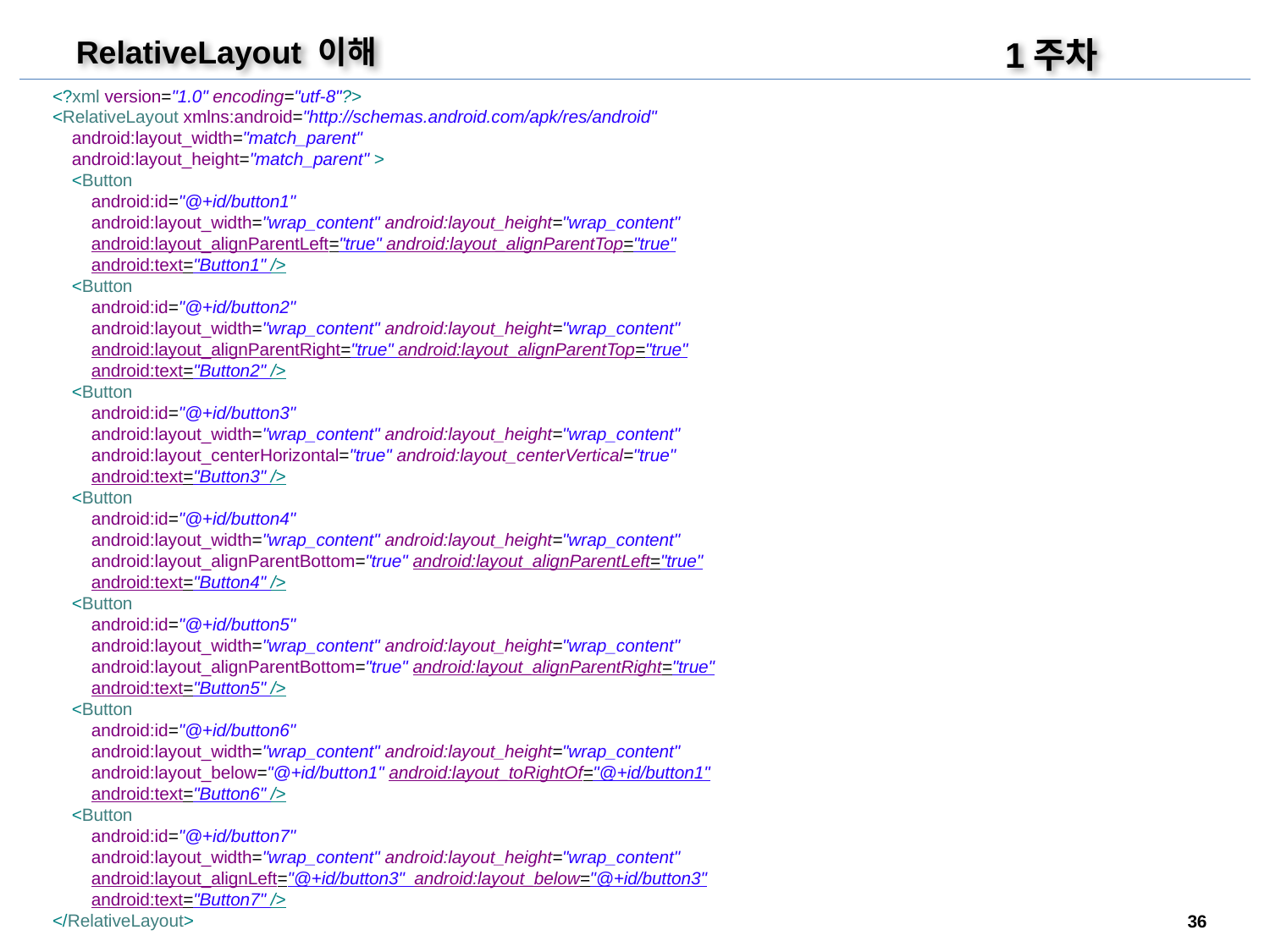

1주차
RelativeLayout 이해
<?xml version="1.0" encoding="utf-8"?>
<RelativeLayout xmlns:android="http://schemas.android.com/apk/res/android"
    android:layout_width="match_parent"
    android:layout_height="match_parent" >
    <Button
        android:id="@+id/button1"
        android:layout_width="wrap_content" android:layout_height="wrap_content"
        android:layout_alignParentLeft="true" android:layout_alignParentTop="true"
        android:text="Button1" />
    <Button
        android:id="@+id/button2"
        android:layout_width="wrap_content" android:layout_height="wrap_content"
        android:layout_alignParentRight="true" android:layout_alignParentTop="true"
        android:text="Button2" />
    <Button
        android:id="@+id/button3"
        android:layout_width="wrap_content" android:layout_height="wrap_content"
        android:layout_centerHorizontal="true" android:layout_centerVertical="true"
        android:text="Button3" />
    <Button
        android:id="@+id/button4"
        android:layout_width="wrap_content" android:layout_height="wrap_content"
        android:layout_alignParentBottom="true" android:layout_alignParentLeft="true"
        android:text="Button4" />
    <Button
        android:id="@+id/button5"
        android:layout_width="wrap_content" android:layout_height="wrap_content"
        android:layout_alignParentBottom="true" android:layout_alignParentRight="true"
        android:text="Button5" />
    <Button
        android:id="@+id/button6"
        android:layout_width="wrap_content" android:layout_height="wrap_content"
        android:layout_below="@+id/button1" android:layout_toRightOf="@+id/button1"
        android:text="Button6" />
    <Button
        android:id="@+id/button7"
        android:layout_width="wrap_content" android:layout_height="wrap_content"
        android:layout_alignLeft="@+id/button3"  android:layout_below="@+id/button3"
        android:text="Button7" />
</RelativeLayout>